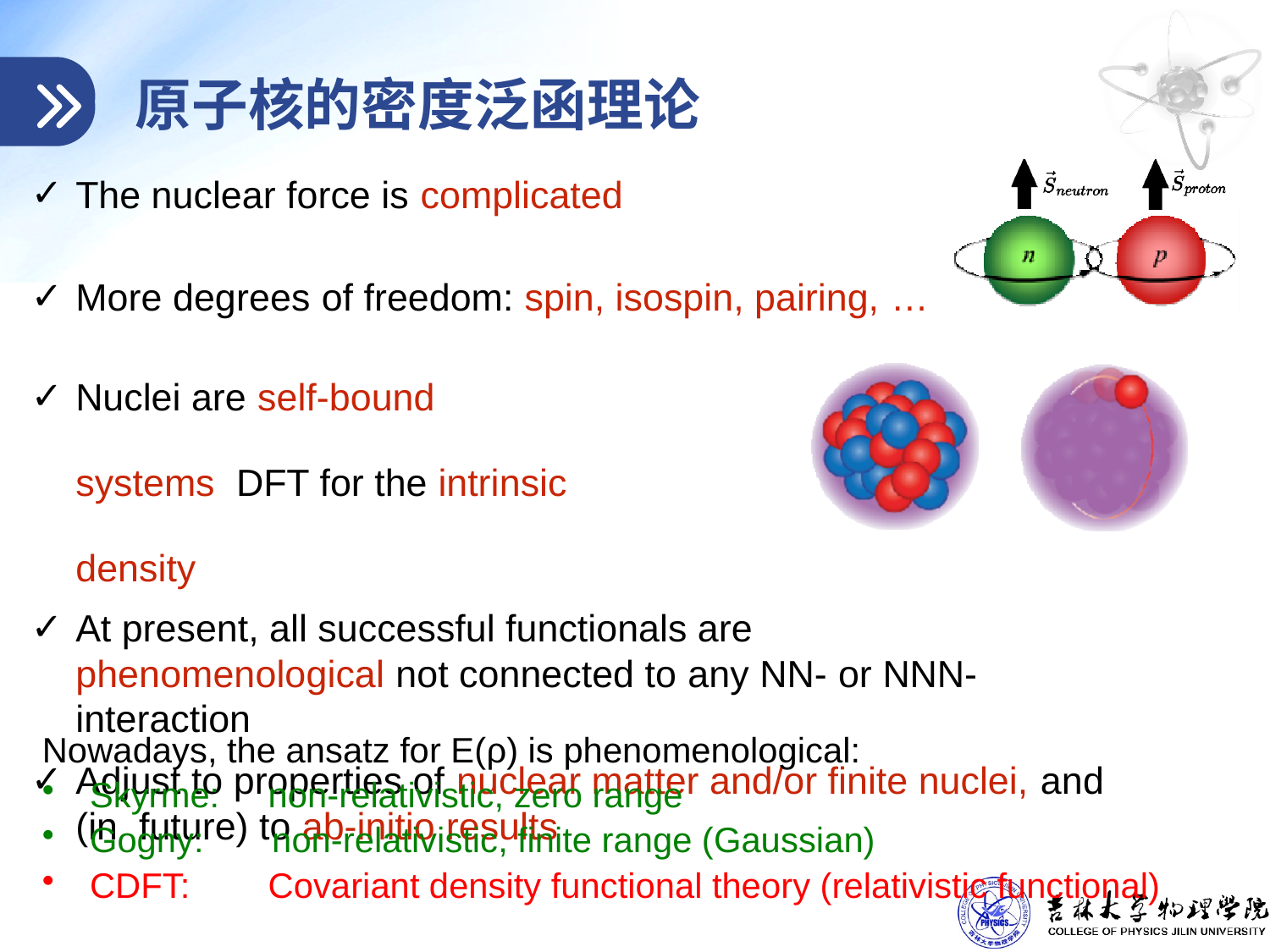

原子核的密度泛函理论

The nuclear force is complicated

More degrees of freedom: spin, isospin, pairing, …
Nuclei are self-bound systems  DFT for the intrinsic density
At present, all successful functionals are phenomenological not connected to any NN- or NNN-interaction
Adjust to properties of nuclear matter and/or finite nuclei, and (in  future) to ab-initio results

Nowadays, the ansatz for E(ρ) is phenomenological:
Skyrme:     non-relativistic, zero range
Gogny:       non-relativistic, finite range (Gaussian)
CDFT:        Covariant density functional theory (relativistic functional)